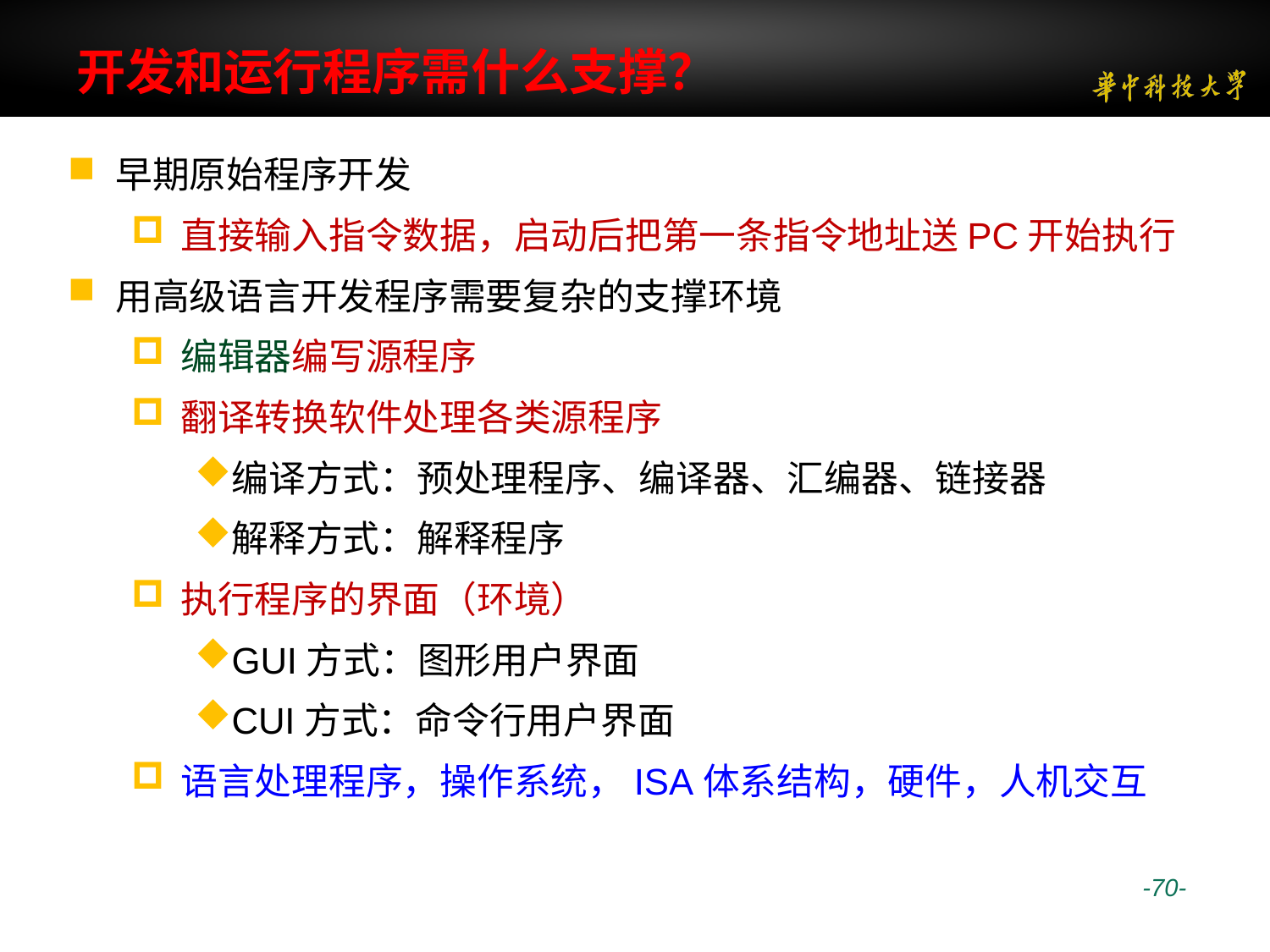

# 开发和运行程序需什么支撑？
早期原始程序开发
直接输入指令数据，启动后把第一条指令地址送PC开始执行
用高级语言开发程序需要复杂的支撑环境
编辑器编写源程序
翻译转换软件处理各类源程序
编译方式：预处理程序、编译器、汇编器、链接器
解释方式：解释程序
执行程序的界面（环境）
GUI方式：图形用户界面
CUI方式：命令行用户界面
语言处理程序，操作系统，ISA体系结构，硬件，人机交互

 -70-